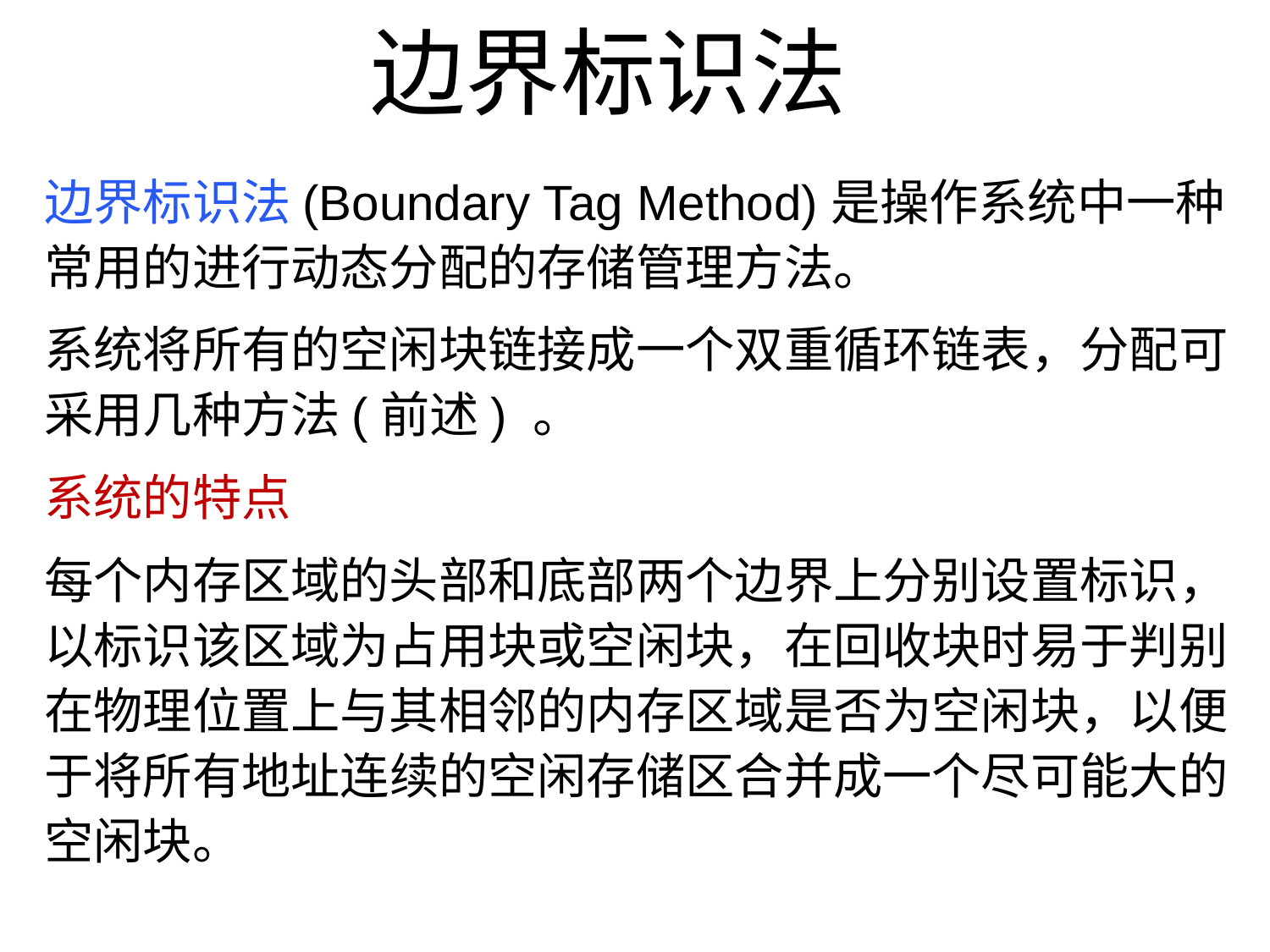

边界标识法
边界标识法(Boundary Tag Method)是操作系统中一种常用的进行动态分配的存储管理方法。
系统将所有的空闲块链接成一个双重循环链表，分配可采用几种方法(前述) 。
系统的特点
每个内存区域的头部和底部两个边界上分别设置标识，以标识该区域为占用块或空闲块，在回收块时易于判别在物理位置上与其相邻的内存区域是否为空闲块，以便于将所有地址连续的空闲存储区合并成一个尽可能大的空闲块。